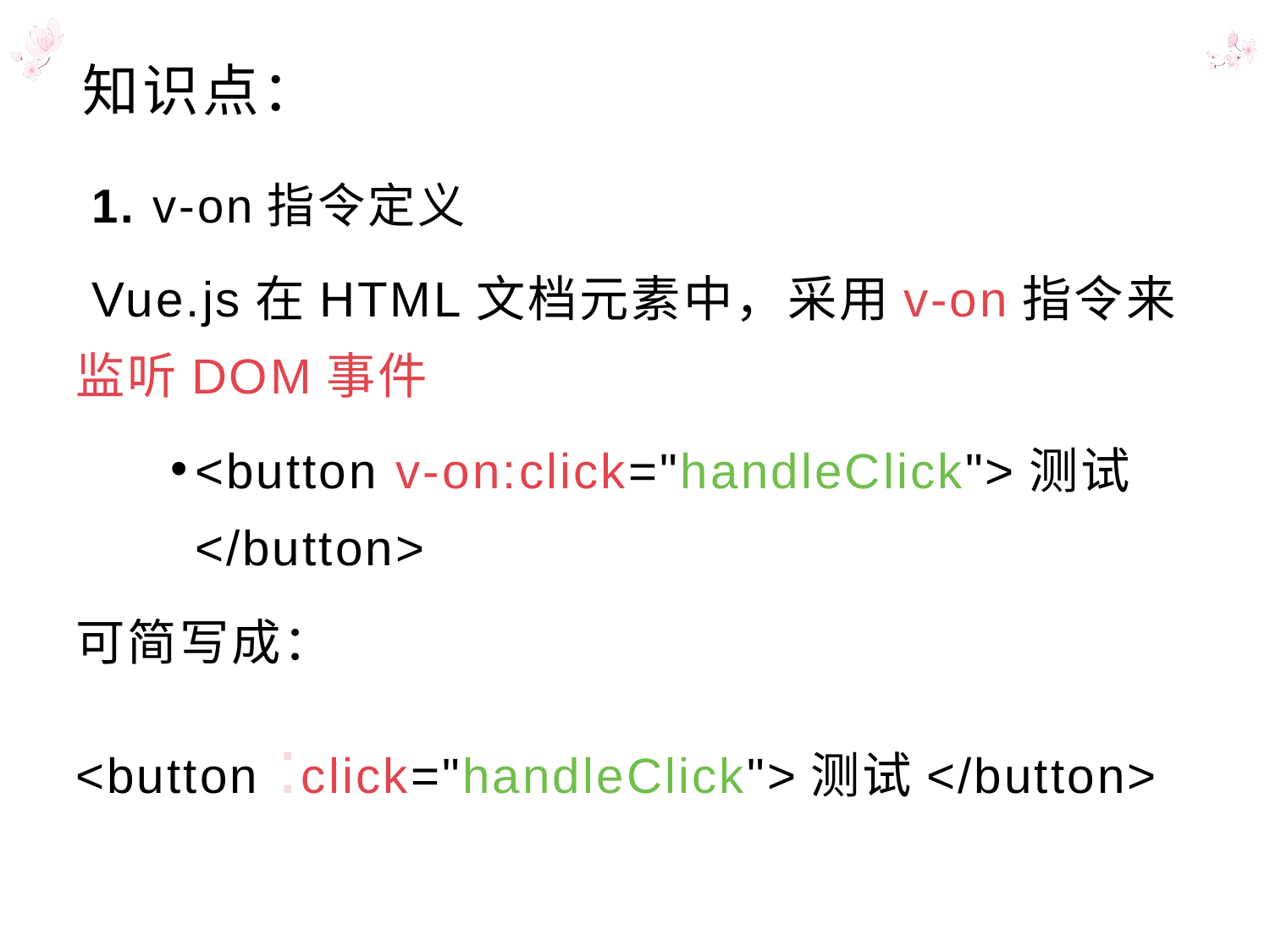

# 知识点：
 1. v-on指令定义
 Vue.js在HTML文档元素中，采用v-on指令来监听DOM事件
<button v-on:click="handleClick">测试</button>
可简写成：
<button :click="handleClick">测试</button>